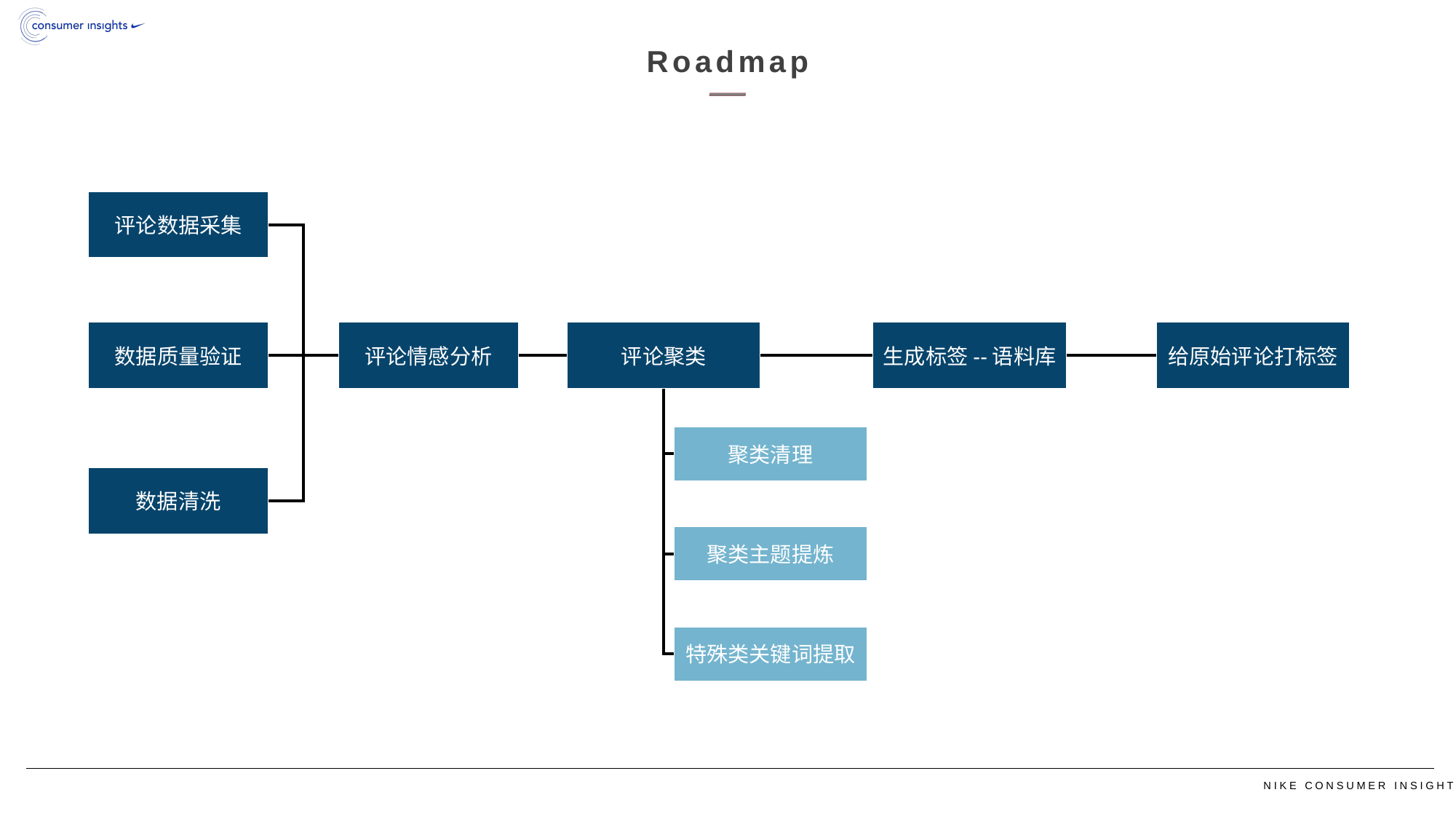

# Roadmap
评论数据采集
数据质量验证
评论情感分析
评论聚类
生成标签--语料库
给原始评论打标签
聚类清理
数据清洗
聚类主题提炼
特殊类关键词提取